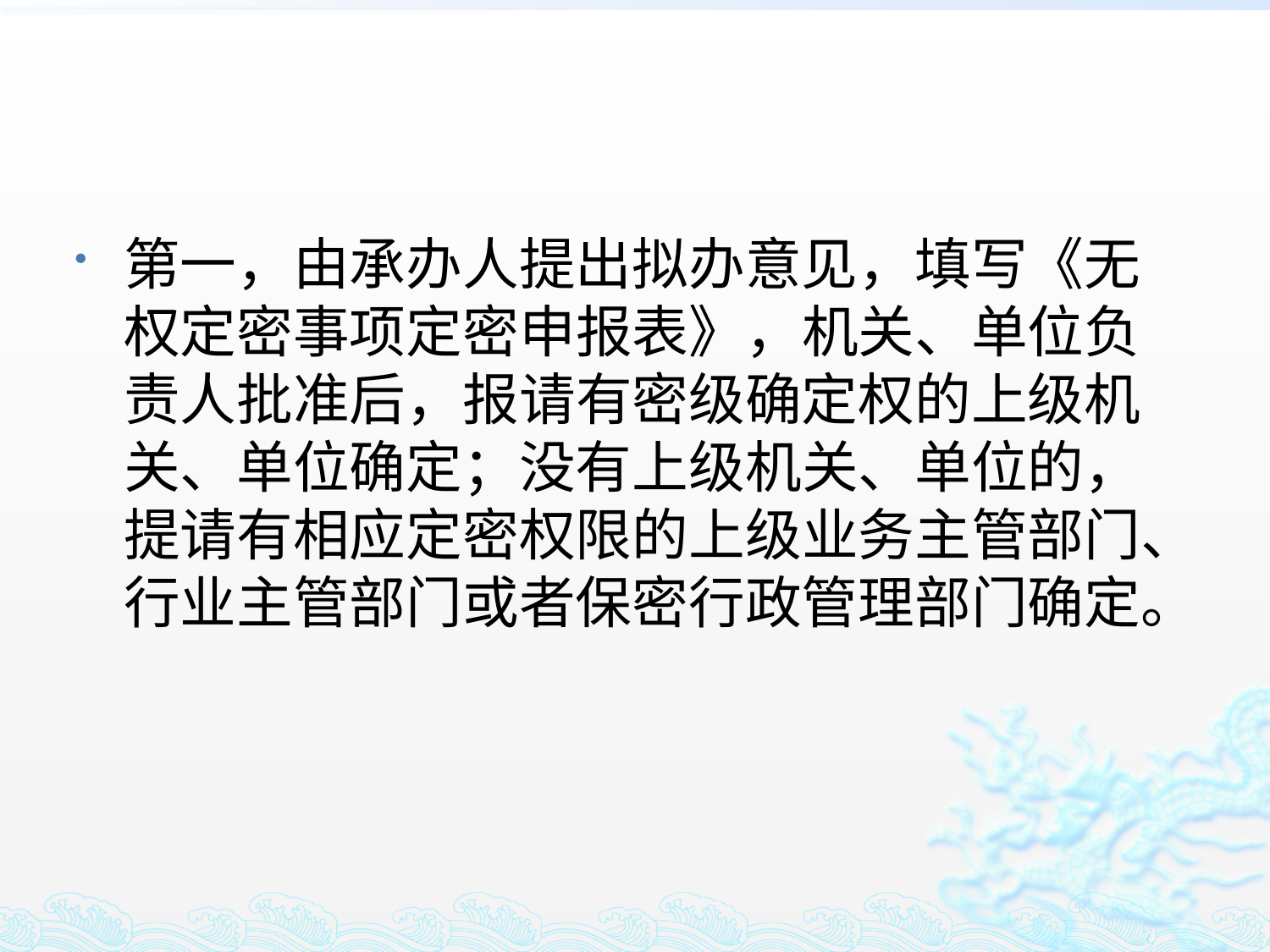

#
第一，由承办人提出拟办意见，填写《无权定密事项定密申报表》，机关、单位负责人批准后，报请有密级确定权的上级机关、单位确定；没有上级机关、单位的，提请有相应定密权限的上级业务主管部门、行业主管部门或者保密行政管理部门确定。